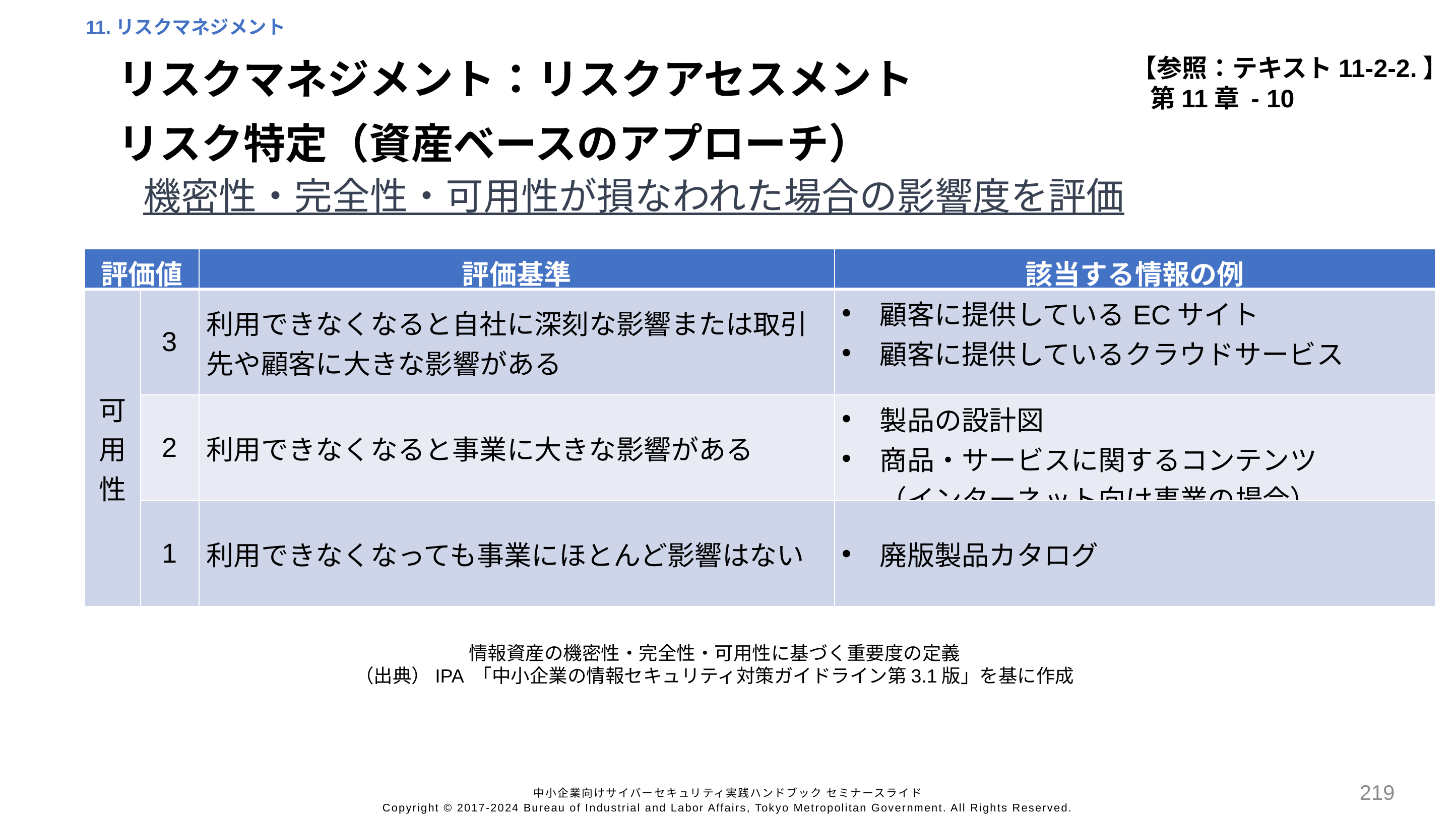

11.リスクマネジメント
【参照：テキスト11-2-2.】
第11章 - 10
リスクマネジメント：リスクアセスメント
リスク特定（資産ベースのアプローチ）
機密性・完全性・可用性が損なわれた場合の影響度を評価
| 評価値 |  | 評価基準 | 該当する情報の例 |
| --- | --- | --- | --- |
| 可用性 | 3 | 利用できなくなると自社に深刻な影響または取引先や顧客に大きな影響がある | 顧客に提供しているECサイト 顧客に提供しているクラウドサービス |
|  | 2 | 利用できなくなると事業に大きな影響がある | 製品の設計図 商品・サービスに関するコンテンツ （インターネット向け事業の場合） |
|  | 1 | 利用できなくなっても事業にほとんど影響はない | 廃版製品カタログ |
情報資産の機密性・完全性・可用性に基づく重要度の定義
（出典）IPA 「中小企業の情報セキュリティ対策ガイドライン第3.1版」を基に作成
219